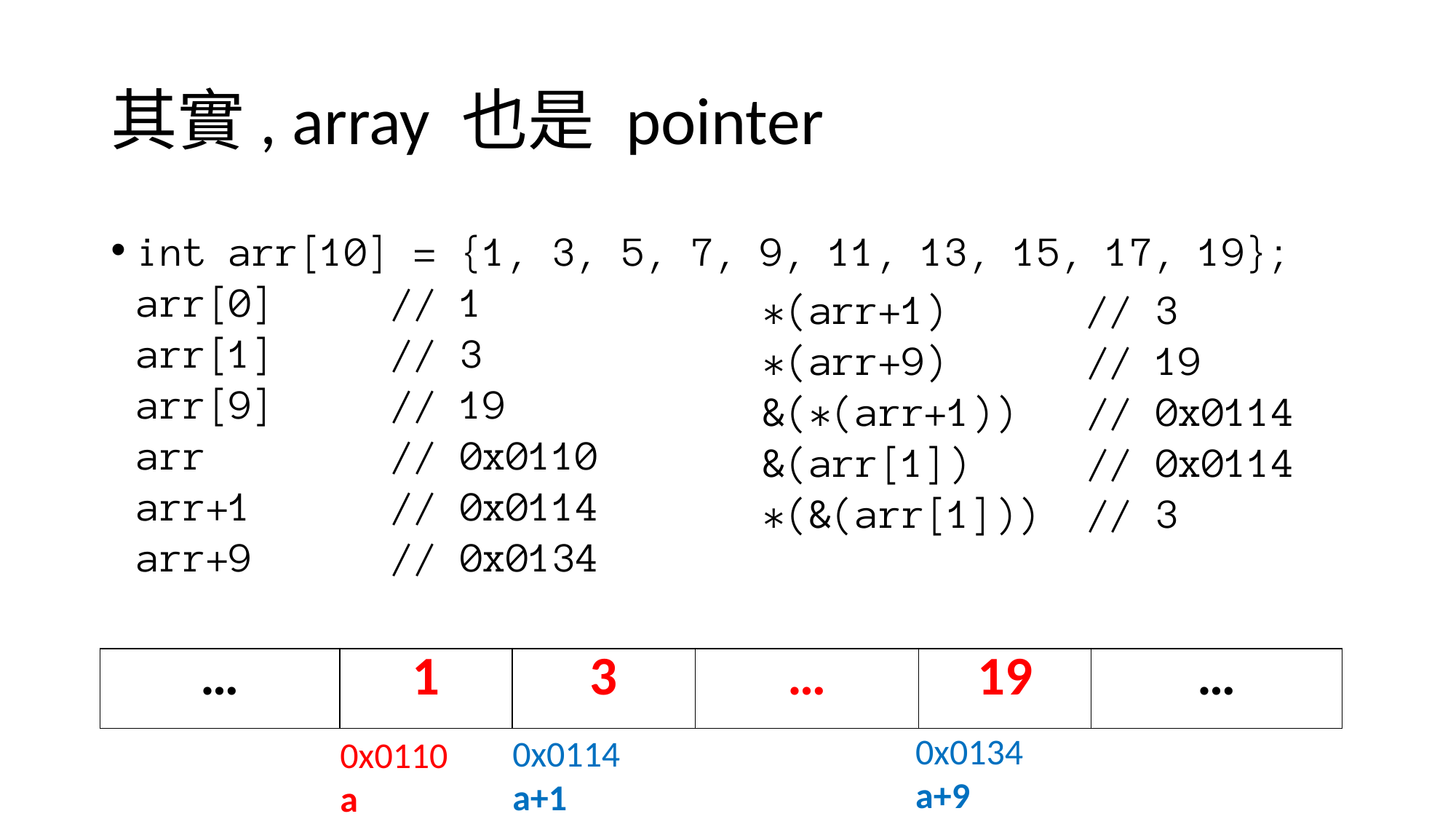

# 其實, array 也是 pointer
int arr[10] = {1, 3, 5, 7, 9, 11, 13, 15, 17, 19};
arr[0]     // 1
arr[1]     // 3
arr[9]     // 19
arr        // 0x0110
arr+1      // 0x0114
arr+9      // 0x0134
*(arr+1)      // 3
*(arr+9)      // 19
&(*(arr+1))   // 0x0114
&(arr[1])     // 0x0114
*(&(arr[1]))  // 3
| … | 1 | 3 | … | 19 | … |
| --- | --- | --- | --- | --- | --- |
0x0134
a+9
0x0114
a+1
0x0110
a